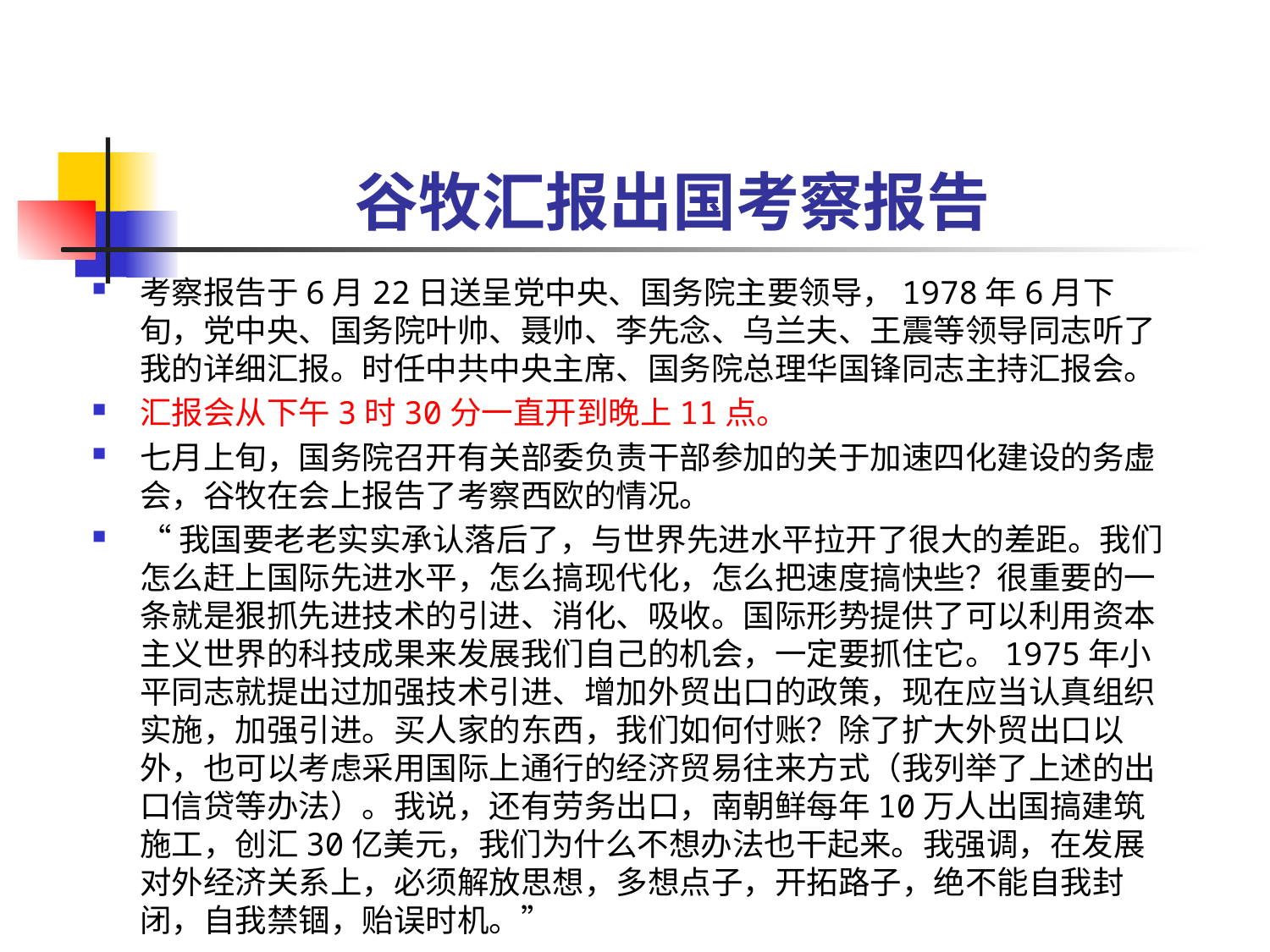

# 谷牧汇报出国考察报告
考察报告于6月22日送呈党中央、国务院主要领导，1978年6月下旬，党中央、国务院叶帅、聂帅、李先念、乌兰夫、王震等领导同志听了我的详细汇报。时任中共中央主席、国务院总理华国锋同志主持汇报会。
汇报会从下午3时30分一直开到晚上11点。
七月上旬，国务院召开有关部委负责干部参加的关于加速四化建设的务虚会，谷牧在会上报告了考察西欧的情况。
“我国要老老实实承认落后了，与世界先进水平拉开了很大的差距。我们怎么赶上国际先进水平，怎么搞现代化，怎么把速度搞快些？很重要的一条就是狠抓先进技术的引进、消化、吸收。国际形势提供了可以利用资本主义世界的科技成果来发展我们自己的机会，一定要抓住它。1975年小平同志就提出过加强技术引进、增加外贸出口的政策，现在应当认真组织实施，加强引进。买人家的东西，我们如何付账？除了扩大外贸出口以外，也可以考虑采用国际上通行的经济贸易往来方式（我列举了上述的出口信贷等办法）。我说，还有劳务出口，南朝鲜每年10万人出国搞建筑施工，创汇30亿美元，我们为什么不想办法也干起来。我强调，在发展对外经济关系上，必须解放思想，多想点子，开拓路子，绝不能自我封闭，自我禁锢，贻误时机。”